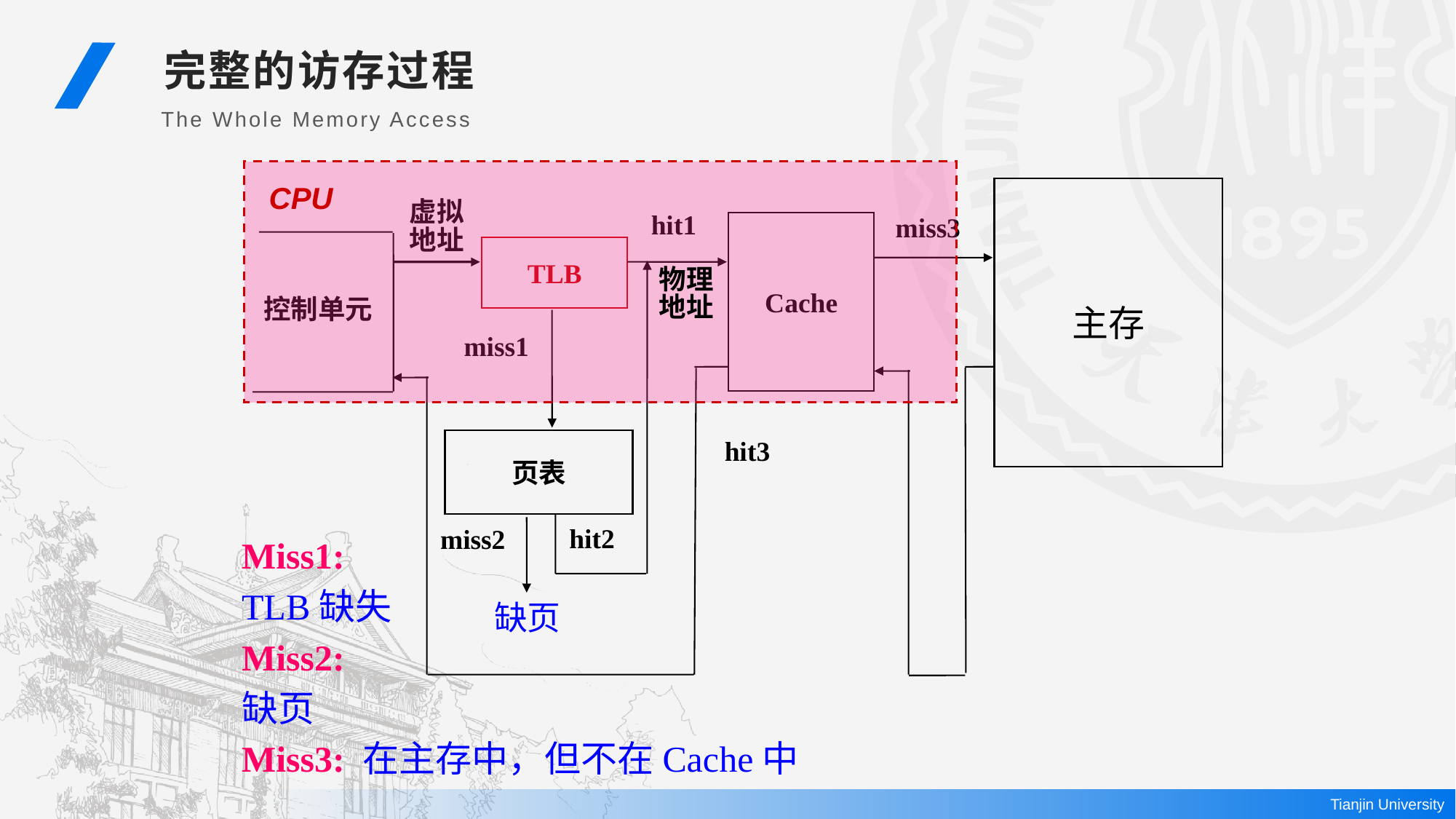

完整的访存过程
The Whole Memory Access

CPU
主存

虚拟
地址
hit1
Cache
miss3

控制单元

TLB

hit2

物理
地址

miss1

hit3
页表

miss2
缺页
Miss1:
TLB缺失
Miss2:
缺页
Miss3: 在主存中，但不在Cache中